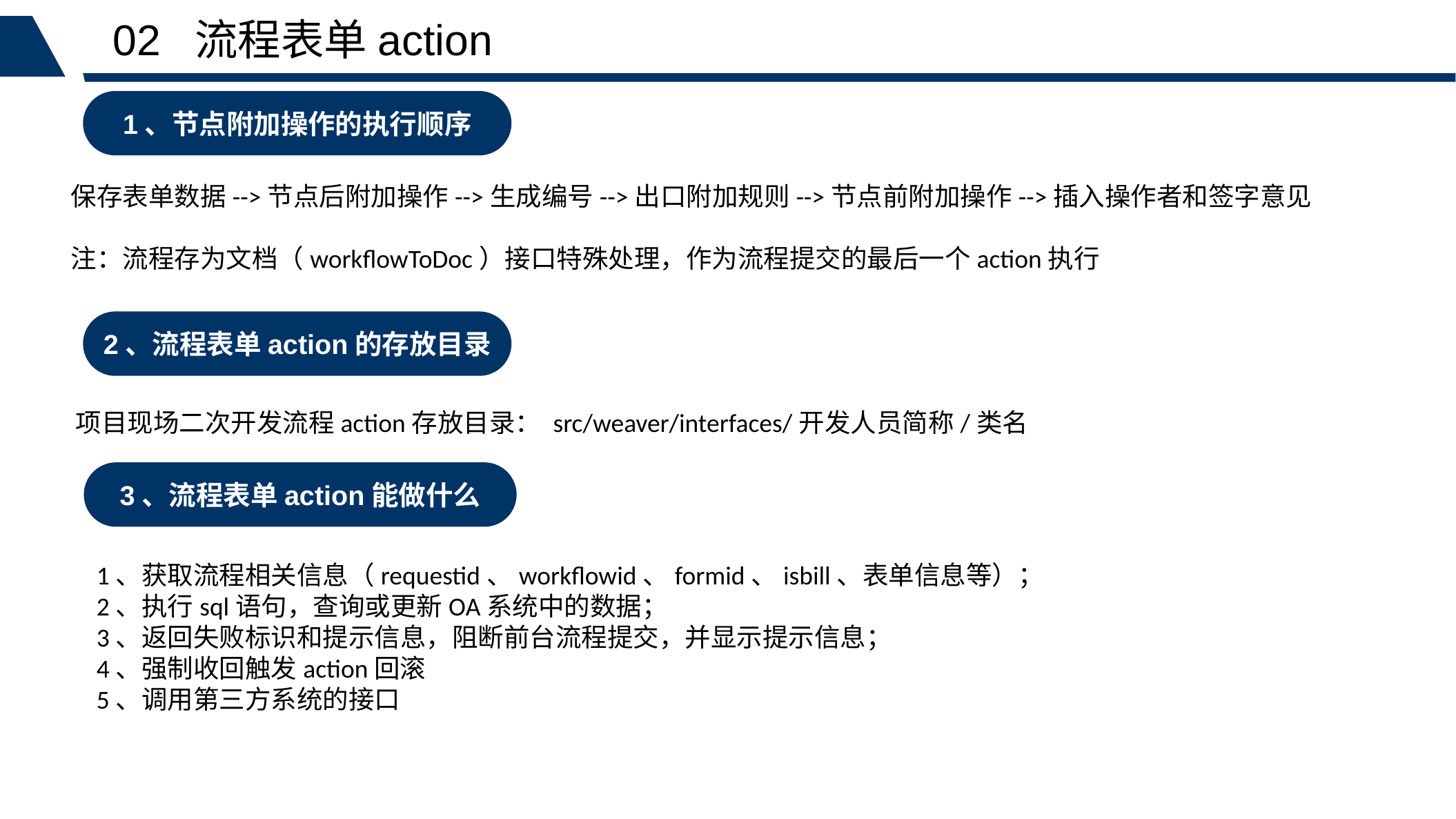

02  流程表单action

1、节点附加操作的执行顺序
保存表单数据-->节点后附加操作-->生成编号-->出口附加规则-->节点前附加操作-->插入操作者和签字意见

注：流程存为文档（workflowToDoc）接口特殊处理，作为流程提交的最后一个action执行
虚心学习,掌握技能

2、流程表单action的存放目录
遵守安全生产的一般规则
项目现场二次开发流程action存放目录： src/weaver/interfaces/开发人员简称/类名
3、流程表单action能做什么
1、获取流程相关信息（requestid、workflowid、formid、isbill、表单信息等）；
2、执行sql语句，查询或更新OA系统中的数据；
3、返回失败标识和提示信息，阻断前台流程提交，并显示提示信息；
4、强制收回触发action回滚
5、调用第三方系统的接口